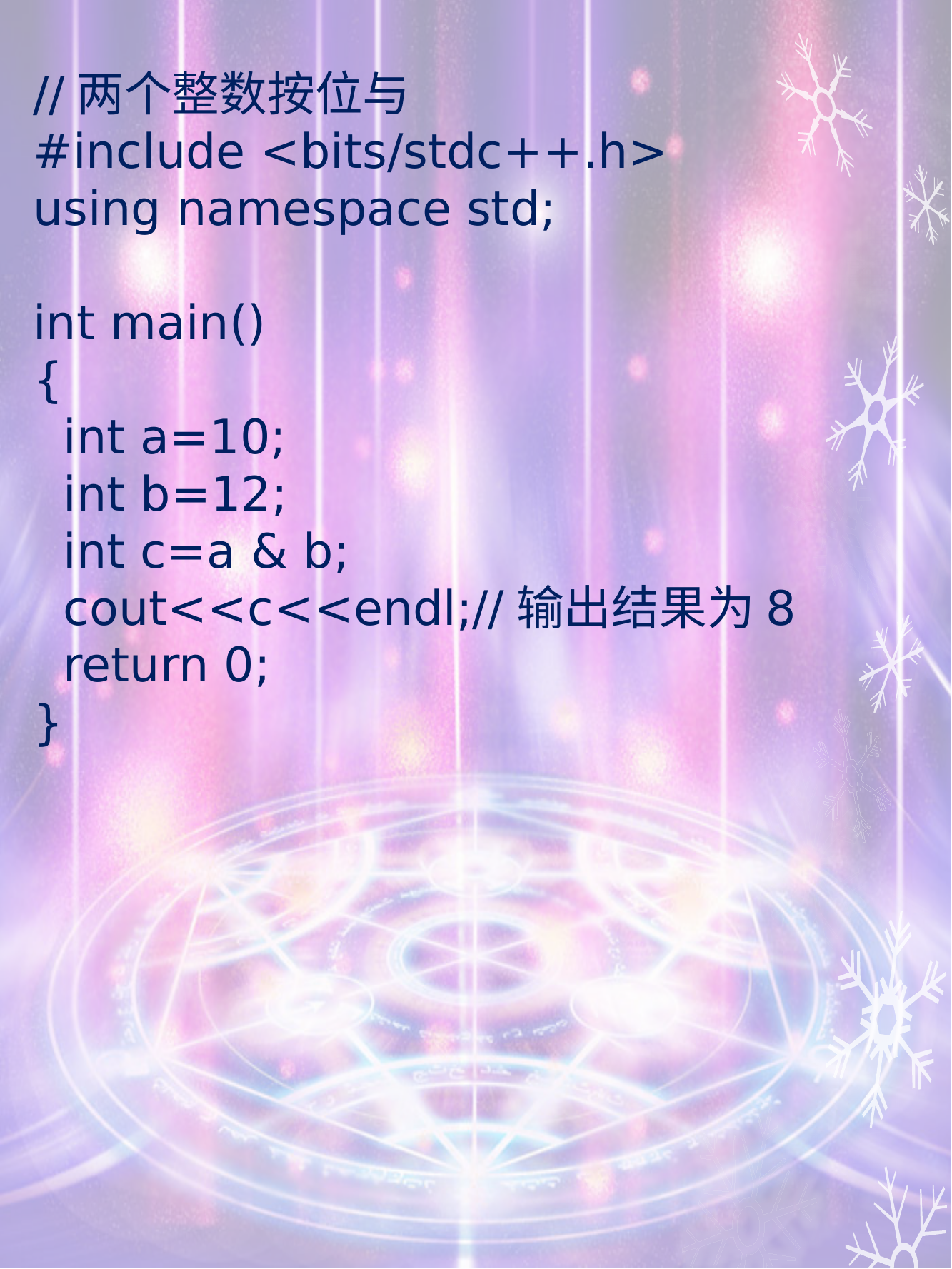

//两个整数按位与
#include <bits/stdc++.h>
using namespace std;

int main()
{
  int a=10;
  int b=12;
  int c=a & b;
  cout<<c<<endl;//输出结果为8
  return 0;
}